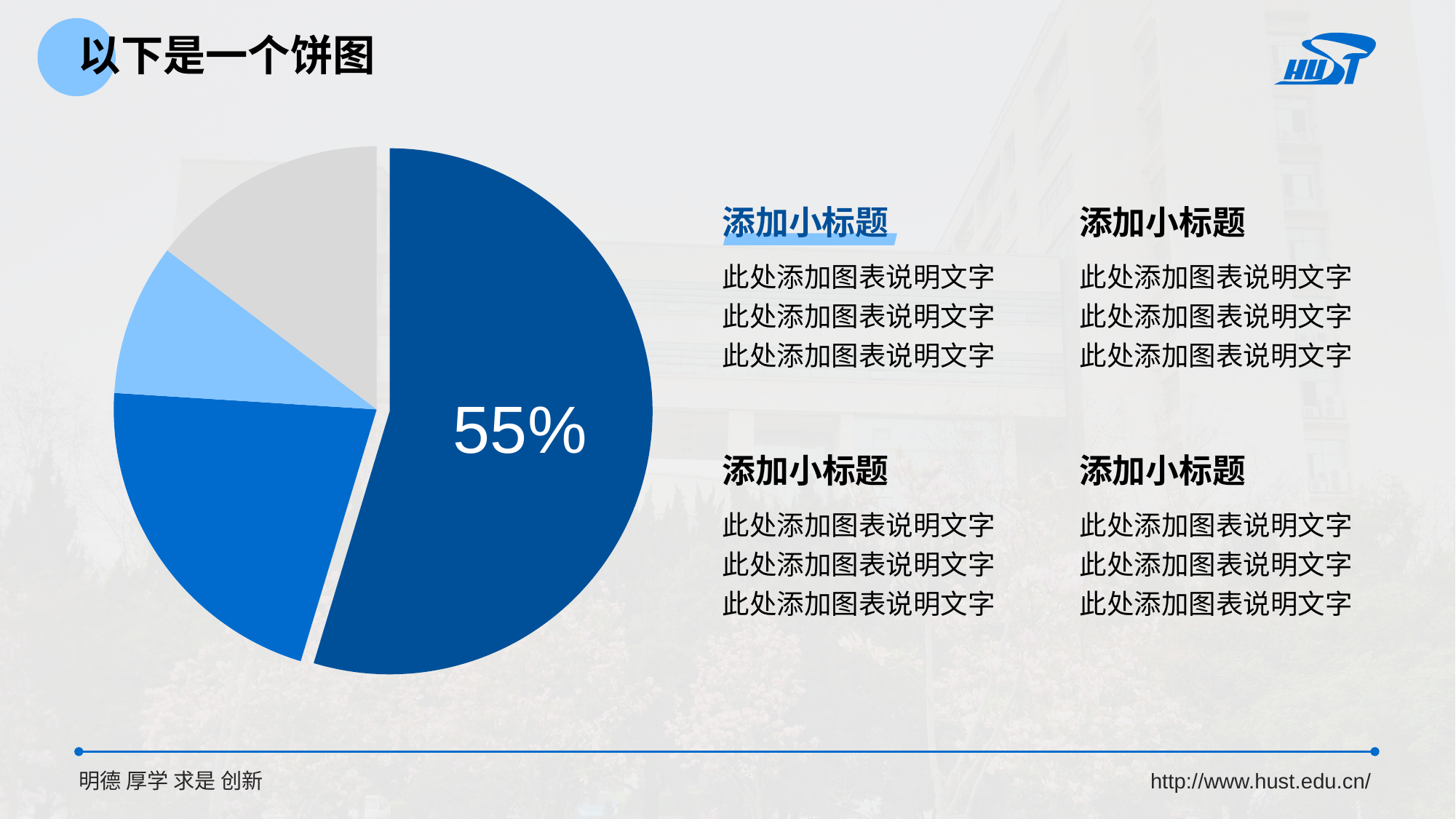

以下是一个饼图

### Chart

| Category | 销售额 |
|---|---|
| 第一季度 | 8.2 |
| 第二季度 | 3.2 |
| 第三季度 | 1.4 |
| 第四季度 | 2.2 |
添加小标题
添加小标题
此处添加图表说明文字
此处添加图表说明文字
此处添加图表说明文字

此处添加图表说明文字
此处添加图表说明文字
此处添加图表说明文字
添加小标题
此处添加图表说明文字
此处添加图表说明文字
此处添加图表说明文字
添加小标题
此处添加图表说明文字
此处添加图表说明文字
此处添加图表说明文字